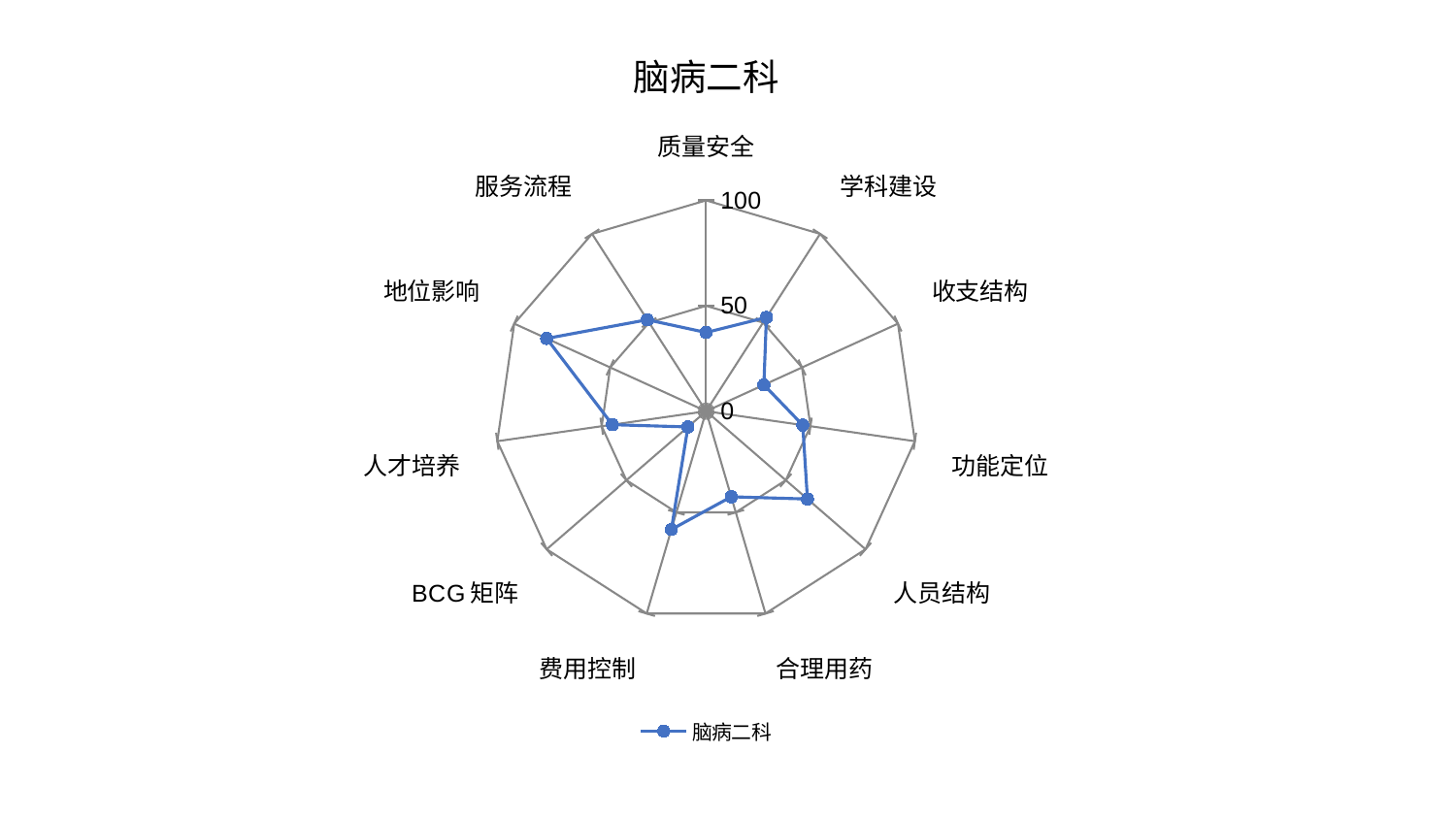

### Chart: 脑病二科

| Category | 脑病二科 |
|---|---|
| 质量安全 | 37.33878885776824 |
| 学科建设 | 52.899124386118594 |
| 收支结构 | 30.121836441693883 |
| 功能定位 | 46.29610089212399 |
| 人员结构 | 63.57143748218535 |
| 合理用药 | 42.301835669208465 |
| 费用控制 | 58.4621399390075 |
| BCG矩阵 | 11.410423775125997 |
| 人才培养 | 44.900172986006886 |
| 地位影响 | 83.09876777430446 |
| 服务流程 | 51.57125132398625 |
159